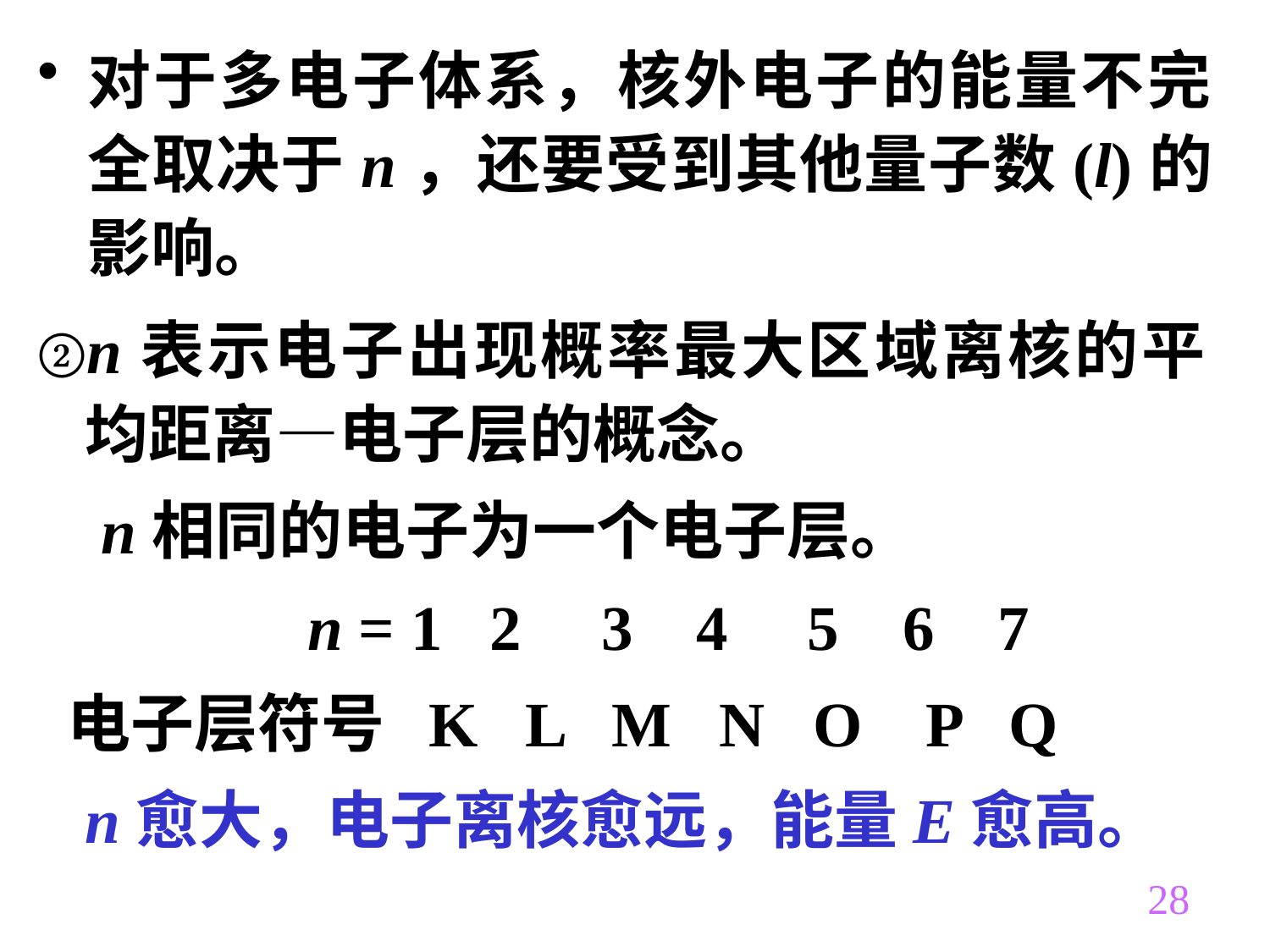

对于多电子体系，核外电子的能量不完全取决于n，还要受到其他量子数(l)的影响。
②n表示电子出现概率最大区域离核的平均距离—电子层的概念。
    n相同的电子为一个电子层。
                 n = 1   2     3    4     5    6    7
 电子层符号  K   L   M   N   O    P   Q
   n愈大，电子离核愈远，能量E愈高。